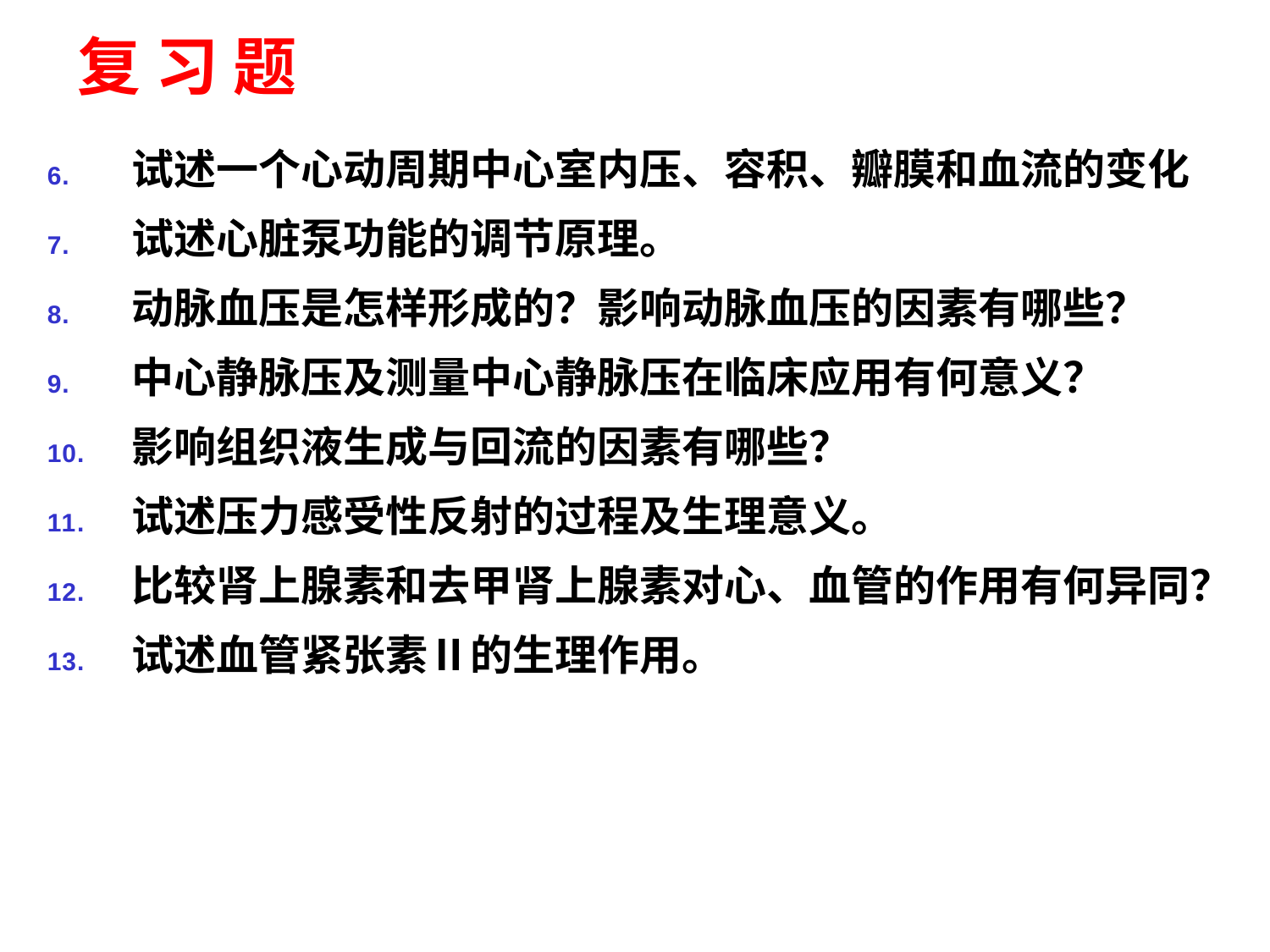

复 习 题

试述一个心动周期中心室内压、容积、瓣膜和血流的变化
试述心脏泵功能的调节原理。
动脉血压是怎样形成的？影响动脉血压的因素有哪些？
中心静脉压及测量中心静脉压在临床应用有何意义？
影响组织液生成与回流的因素有哪些？
试述压力感受性反射的过程及生理意义。
比较肾上腺素和去甲肾上腺素对心、血管的作用有何异同？
试述血管紧张素Ⅱ的生理作用。